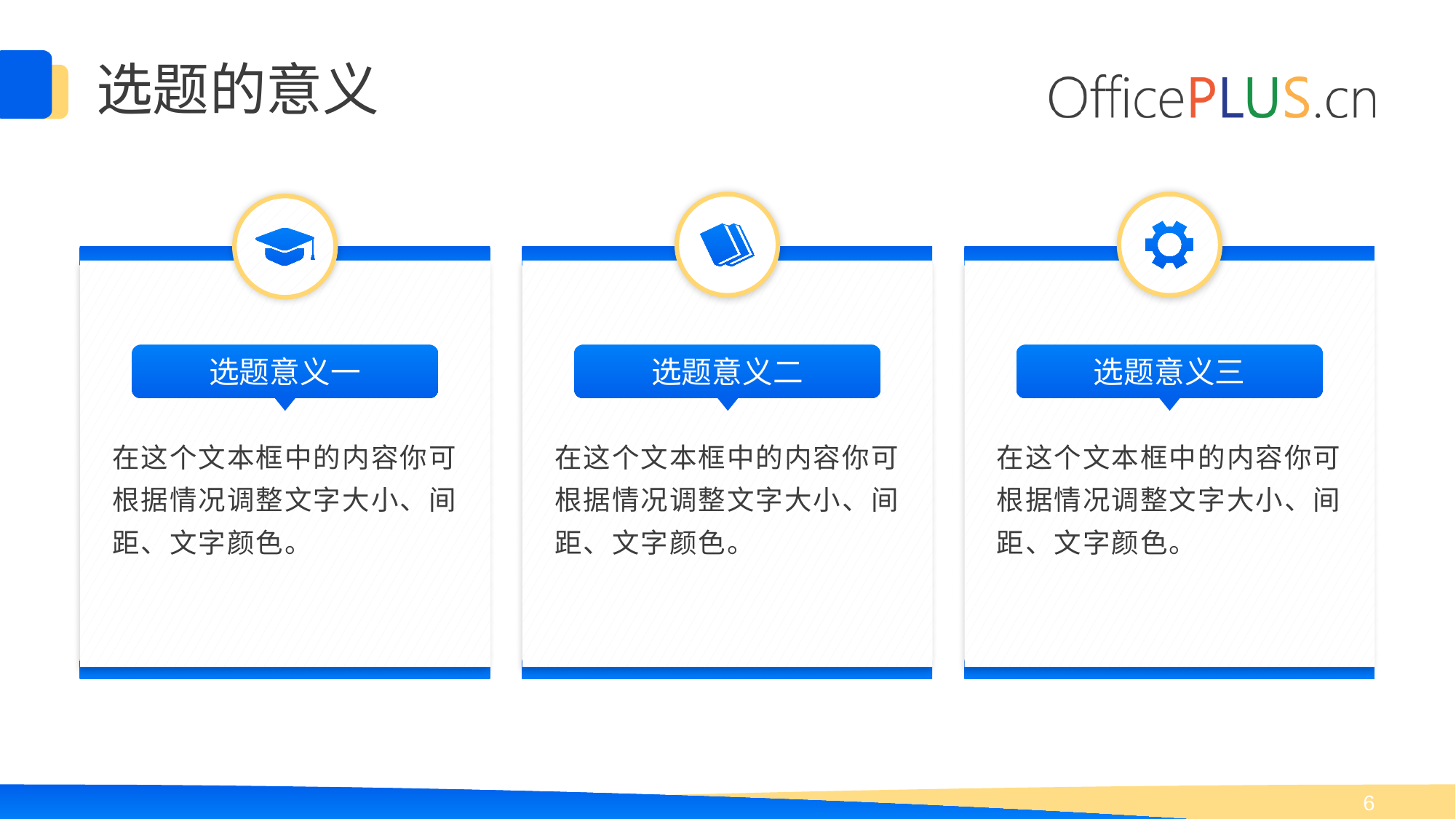

选题的意义

选题意义一
选题意义二
选题意义三

在这个文本框中的内容你可根据情况调整文字大小、间距、文字颜色。
在这个文本框中的内容你可根据情况调整文字大小、间距、文字颜色。
在这个文本框中的内容你可根据情况调整文字大小、间距、文字颜色。